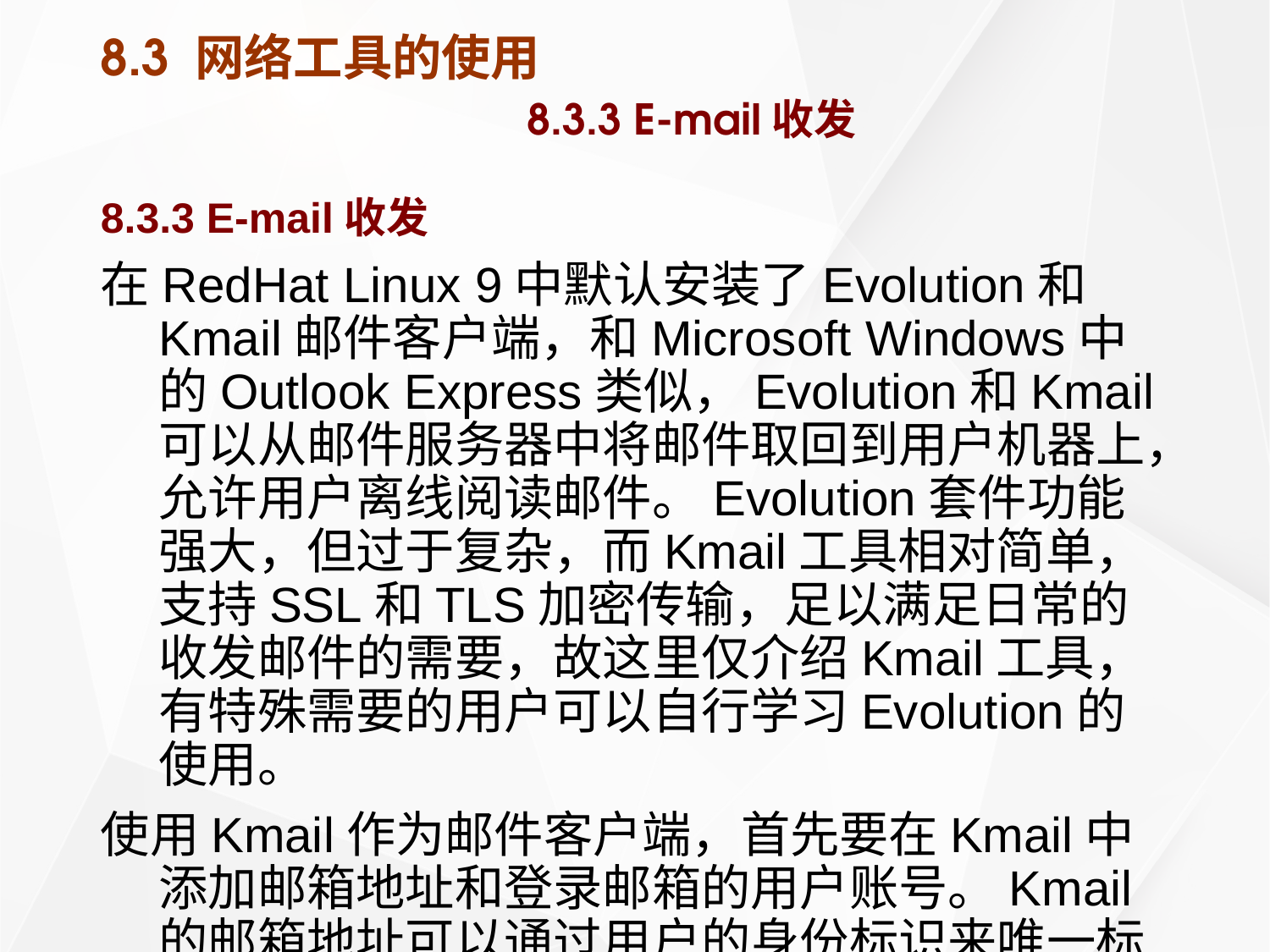

# 8.3 网络工具的使用 8.3.3 E-mail收发
8.3.3 E-mail收发
在RedHat Linux 9中默认安装了Evolution和Kmail邮件客户端，和Microsoft Windows中的Outlook Express类似，Evolution和Kmail可以从邮件服务器中将邮件取回到用户机器上，允许用户离线阅读邮件。Evolution套件功能强大，但过于复杂，而Kmail工具相对简单，支持SSL和TLS加密传输，足以满足日常的收发邮件的需要，故这里仅介绍Kmail工具，有特殊需要的用户可以自行学习Evolution的使用。
使用Kmail作为邮件客户端，首先要在Kmail中添加邮箱地址和登录邮箱的用户账号。Kmail的邮箱地址可以通过用户的身份标识来唯一标记，用户账号通常被分为发送邮件的账号和接收邮件的账号。下面详细讲述如何使用Kmail收发邮件。